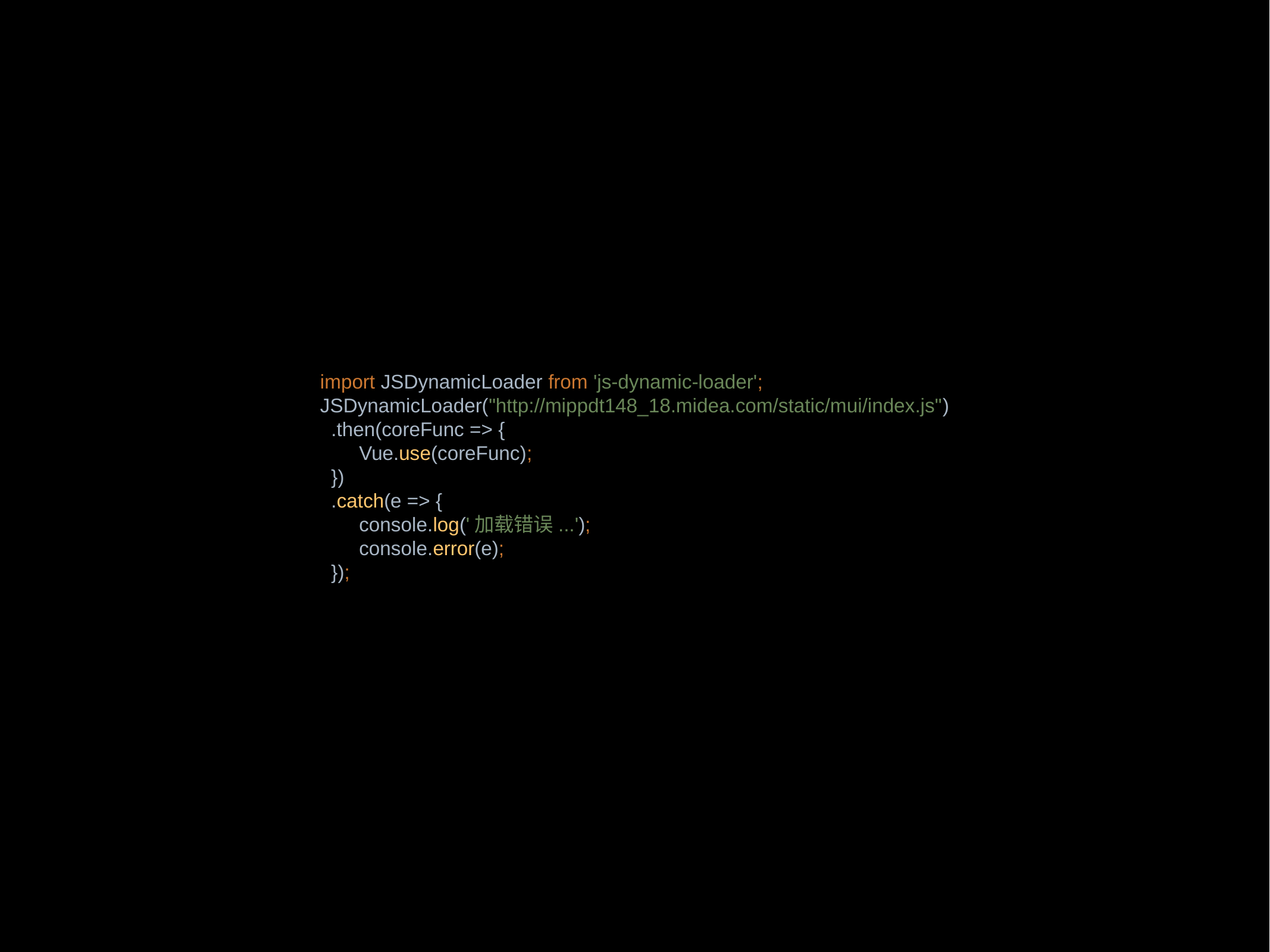

import JSDynamicLoader from 'js-dynamic-loader';
JSDynamicLoader("http://mippdt148_18.midea.com/static/mui/index.js")
  .then(coreFunc => {
   Vue.use(coreFunc);
  })
  .catch(e => {
   console.log('加载错误...');
   console.error(e);
  });